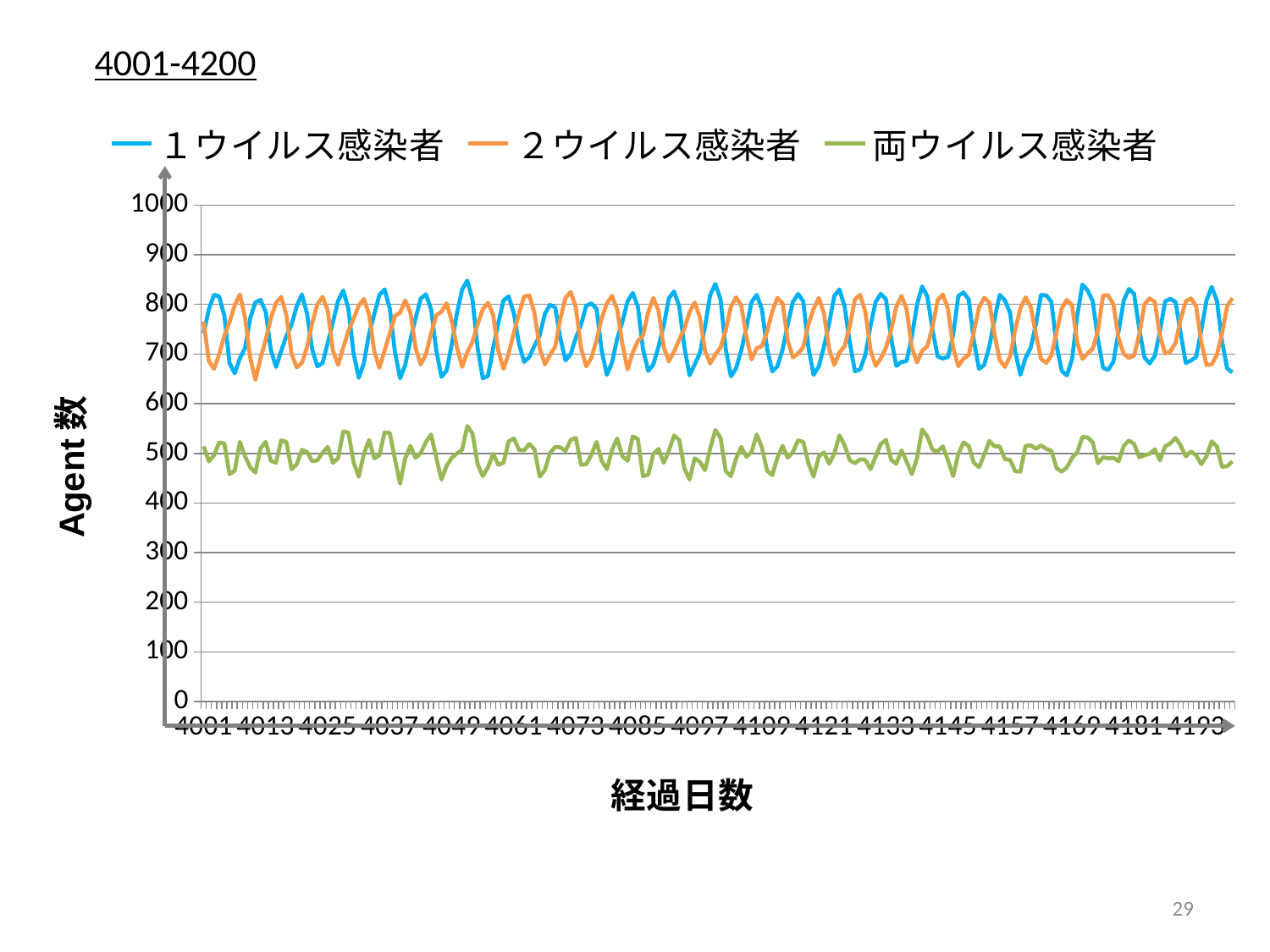

4001-4200

### Chart

| Category | １ウイルス感染者 | ２ウイルス感染者 | 両ウイルス感染者 |
|---|---|---|---|
| 4001 | 742.0 | 765.0 | 514.0 |
| 4002 | 790.0 | 686.0 | 484.0 |
| 4003 | 819.0 | 670.0 | 496.0 |
| 4004 | 816.0 | 699.0 | 522.0 |
| 4005 | 777.0 | 737.0 | 520.0 |
| 4006 | 682.0 | 764.0 | 458.0 |
| 4007 | 661.0 | 798.0 | 465.0 |
| 4008 | 691.0 | 820.0 | 523.0 |
| 4009 | 712.0 | 774.0 | 494.0 |
| 4010 | 772.0 | 693.0 | 472.0 |
| 4011 | 804.0 | 648.0 | 461.0 |
| 4012 | 809.0 | 691.0 | 510.0 |
| 4013 | 785.0 | 729.0 | 523.0 |
| 4014 | 708.0 | 772.0 | 485.0 |
| 4015 | 674.0 | 803.0 | 481.0 |
| 4016 | 706.0 | 815.0 | 526.0 |
| 4017 | 736.0 | 779.0 | 523.0 |
| 4018 | 759.0 | 700.0 | 468.0 |
| 4019 | 796.0 | 673.0 | 478.0 |
| 4020 | 820.0 | 682.0 | 507.0 |
| 4021 | 781.0 | 714.0 | 503.0 |
| 4022 | 709.0 | 762.0 | 484.0 |
| 4023 | 675.0 | 800.0 | 486.0 |
| 4024 | 682.0 | 815.0 | 501.0 |
| 4025 | 722.0 | 788.0 | 513.0 |
| 4026 | 764.0 | 707.0 | 481.0 |
| 4027 | 807.0 | 678.0 | 490.0 |
| 4028 | 828.0 | 713.0 | 544.0 |
| 4029 | 791.0 | 747.0 | 542.0 |
| 4030 | 701.0 | 771.0 | 482.0 |
| 4031 | 652.0 | 797.0 | 453.0 |
| 4032 | 682.0 | 811.0 | 499.0 |
| 4033 | 741.0 | 779.0 | 527.0 |
| 4034 | 780.0 | 706.0 | 490.0 |
| 4035 | 819.0 | 672.0 | 496.0 |
| 4036 | 830.0 | 707.0 | 542.0 |
| 4037 | 792.0 | 741.0 | 541.0 |
| 4038 | 704.0 | 777.0 | 488.0 |
| 4039 | 651.0 | 783.0 | 439.0 |
| 4040 | 678.0 | 808.0 | 490.0 |
| 4041 | 729.0 | 783.0 | 515.0 |
| 4042 | 772.0 | 712.0 | 491.0 |
| 4043 | 812.0 | 679.0 | 501.0 |
| 4044 | 820.0 | 700.0 | 523.0 |
| 4045 | 790.0 | 741.0 | 538.0 |
| 4046 | 707.0 | 778.0 | 491.0 |
| 4047 | 654.0 | 785.0 | 447.0 |
| 4048 | 667.0 | 802.0 | 475.0 |
| 4049 | 720.0 | 766.0 | 491.0 |
| 4050 | 782.0 | 713.0 | 500.0 |
| 4051 | 830.0 | 674.0 | 507.0 |
| 4052 | 848.0 | 704.0 | 555.0 |
| 4053 | 810.0 | 724.0 | 540.0 |
| 4054 | 712.0 | 760.0 | 478.0 |
| 4055 | 651.0 | 790.0 | 454.0 |
| 4056 | 656.0 | 803.0 | 472.0 |
| 4057 | 712.0 | 779.0 | 499.0 |
| 4058 | 762.0 | 707.0 | 477.0 |
| 4059 | 808.0 | 670.0 | 481.0 |
| 4060 | 816.0 | 701.0 | 524.0 |
| 4061 | 782.0 | 743.0 | 530.0 |
| 4062 | 720.0 | 781.0 | 507.0 |
| 4063 | 684.0 | 816.0 | 506.0 |
| 4064 | 694.0 | 818.0 | 519.0 |
| 4065 | 717.0 | 782.0 | 508.0 |
| 4066 | 737.0 | 712.0 | 453.0 |
| 4067 | 781.0 | 679.0 | 466.0 |
| 4068 | 799.0 | 698.0 | 501.0 |
| 4069 | 794.0 | 715.0 | 513.0 |
| 4070 | 732.0 | 771.0 | 512.0 |
| 4071 | 687.0 | 813.0 | 505.0 |
| 4072 | 700.0 | 825.0 | 527.0 |
| 4073 | 733.0 | 794.0 | 531.0 |
| 4074 | 759.0 | 712.0 | 477.0 |
| 4075 | 797.0 | 675.0 | 478.0 |
| 4076 | 802.0 | 692.0 | 497.0 |
| 4077 | 791.0 | 728.0 | 523.0 |
| 4078 | 706.0 | 772.0 | 485.0 |
| 4079 | 658.0 | 802.0 | 468.0 |
| 4080 | 683.0 | 817.0 | 507.0 |
| 4081 | 731.0 | 789.0 | 530.0 |
| 4082 | 765.0 | 720.0 | 494.0 |
| 4083 | 806.0 | 669.0 | 485.0 |
| 4084 | 823.0 | 703.0 | 534.0 |
| 4085 | 796.0 | 726.0 | 529.0 |
| 4086 | 710.0 | 737.0 | 454.0 |
| 4087 | 666.0 | 784.0 | 457.0 |
| 4088 | 679.0 | 813.0 | 499.0 |
| 4089 | 715.0 | 787.0 | 509.0 |
| 4090 | 757.0 | 714.0 | 481.0 |
| 4091 | 812.0 | 685.0 | 505.0 |
| 4092 | 826.0 | 705.0 | 536.0 |
| 4093 | 796.0 | 729.0 | 527.0 |
| 4094 | 715.0 | 751.0 | 470.0 |
| 4095 | 657.0 | 784.0 | 447.0 |
| 4096 | 679.0 | 804.0 | 490.0 |
| 4097 | 702.0 | 774.0 | 483.0 |
| 4098 | 756.0 | 706.0 | 466.0 |
| 4099 | 819.0 | 681.0 | 510.0 |
| 4100 | 841.0 | 699.0 | 547.0 |
| 4101 | 810.0 | 713.0 | 531.0 |
| 4102 | 710.0 | 748.0 | 464.0 |
| 4103 | 655.0 | 795.0 | 454.0 |
| 4104 | 671.0 | 814.0 | 489.0 |
| 4105 | 707.0 | 798.0 | 513.0 |
| 4106 | 753.0 | 735.0 | 493.0 |
| 4107 | 805.0 | 689.0 | 503.0 |
| 4108 | 819.0 | 712.0 | 538.0 |
| 4109 | 790.0 | 716.0 | 512.0 |
| 4110 | 711.0 | 745.0 | 465.0 |
| 4111 | 665.0 | 786.0 | 456.0 |
| 4112 | 675.0 | 813.0 | 491.0 |
| 4113 | 709.0 | 802.0 | 515.0 |
| 4114 | 760.0 | 727.0 | 491.0 |
| 4115 | 805.0 | 693.0 | 503.0 |
| 4116 | 821.0 | 701.0 | 526.0 |
| 4117 | 806.0 | 714.0 | 523.0 |
| 4118 | 713.0 | 760.0 | 480.0 |
| 4119 | 658.0 | 791.0 | 453.0 |
| 4120 | 675.0 | 813.0 | 494.0 |
| 4121 | 715.0 | 782.0 | 502.0 |
| 4122 | 761.0 | 711.0 | 479.0 |
| 4123 | 817.0 | 678.0 | 500.0 |
| 4124 | 830.0 | 703.0 | 536.0 |
| 4125 | 795.0 | 716.0 | 516.0 |
| 4126 | 723.0 | 757.0 | 486.0 |
| 4127 | 665.0 | 810.0 | 480.0 |
| 4128 | 669.0 | 819.0 | 488.0 |
| 4129 | 698.0 | 785.0 | 487.0 |
| 4130 | 756.0 | 708.0 | 468.0 |
| 4131 | 805.0 | 676.0 | 493.0 |
| 4132 | 821.0 | 691.0 | 519.0 |
| 4133 | 810.0 | 713.0 | 527.0 |
| 4134 | 731.0 | 748.0 | 487.0 |
| 4135 | 676.0 | 795.0 | 479.0 |
| 4136 | 684.0 | 817.0 | 506.0 |
| 4137 | 686.0 | 790.0 | 483.0 |
| 4138 | 735.0 | 713.0 | 458.0 |
| 4139 | 799.0 | 683.0 | 490.0 |
| 4140 | 836.0 | 706.0 | 548.0 |
| 4141 | 816.0 | 716.0 | 534.0 |
| 4142 | 749.0 | 754.0 | 507.0 |
| 4143 | 695.0 | 809.0 | 504.0 |
| 4144 | 691.0 | 820.0 | 514.0 |
| 4145 | 694.0 | 791.0 | 486.0 |
| 4146 | 739.0 | 712.0 | 454.0 |
| 4147 | 817.0 | 675.0 | 499.0 |
| 4148 | 824.0 | 691.0 | 522.0 |
| 4149 | 810.0 | 698.0 | 515.0 |
| 4150 | 727.0 | 745.0 | 481.0 |
| 4151 | 670.0 | 794.0 | 472.0 |
| 4152 | 678.0 | 813.0 | 497.0 |
| 4153 | 715.0 | 804.0 | 525.0 |
| 4154 | 771.0 | 739.0 | 514.0 |
| 4155 | 819.0 | 688.0 | 514.0 |
| 4156 | 808.0 | 674.0 | 488.0 |
| 4157 | 783.0 | 695.0 | 487.0 |
| 4158 | 705.0 | 749.0 | 464.0 |
| 4159 | 658.0 | 792.0 | 463.0 |
| 4160 | 692.0 | 814.0 | 515.0 |
| 4161 | 713.0 | 795.0 | 516.0 |
| 4162 | 760.0 | 740.0 | 509.0 |
| 4163 | 819.0 | 690.0 | 516.0 |
| 4164 | 818.0 | 682.0 | 509.0 |
| 4165 | 805.0 | 697.0 | 505.0 |
| 4166 | 717.0 | 744.0 | 470.0 |
| 4167 | 666.0 | 792.0 | 463.0 |
| 4168 | 657.0 | 809.0 | 472.0 |
| 4169 | 690.0 | 798.0 | 491.0 |
| 4170 | 777.0 | 722.0 | 502.0 |
| 4171 | 840.0 | 690.0 | 533.0 |
| 4172 | 828.0 | 701.0 | 532.0 |
| 4173 | 806.0 | 711.0 | 522.0 |
| 4174 | 729.0 | 747.0 | 480.0 |
| 4175 | 672.0 | 818.0 | 492.0 |
| 4176 | 668.0 | 818.0 | 490.0 |
| 4177 | 685.0 | 800.0 | 491.0 |
| 4178 | 746.0 | 731.0 | 484.0 |
| 4179 | 808.0 | 700.0 | 515.0 |
| 4180 | 831.0 | 692.0 | 526.0 |
| 4181 | 821.0 | 697.0 | 519.0 |
| 4182 | 750.0 | 740.0 | 492.0 |
| 4183 | 693.0 | 800.0 | 496.0 |
| 4184 | 681.0 | 812.0 | 499.0 |
| 4185 | 696.0 | 805.0 | 508.0 |
| 4186 | 746.0 | 737.0 | 486.0 |
| 4187 | 806.0 | 701.0 | 514.0 |
| 4188 | 811.0 | 705.0 | 520.0 |
| 4189 | 805.0 | 722.0 | 531.0 |
| 4190 | 742.0 | 770.0 | 516.0 |
| 4191 | 682.0 | 806.0 | 494.0 |
| 4192 | 687.0 | 812.0 | 504.0 |
| 4193 | 694.0 | 796.0 | 496.0 |
| 4194 | 748.0 | 724.0 | 478.0 |
| 4195 | 808.0 | 678.0 | 494.0 |
| 4196 | 835.0 | 679.0 | 524.0 |
| 4197 | 808.0 | 698.0 | 514.0 |
| 4198 | 726.0 | 741.0 | 473.0 |
| 4199 | 671.0 | 796.0 | 474.0 |
| 4200 | 663.0 | 813.0 | 484.0 |
29